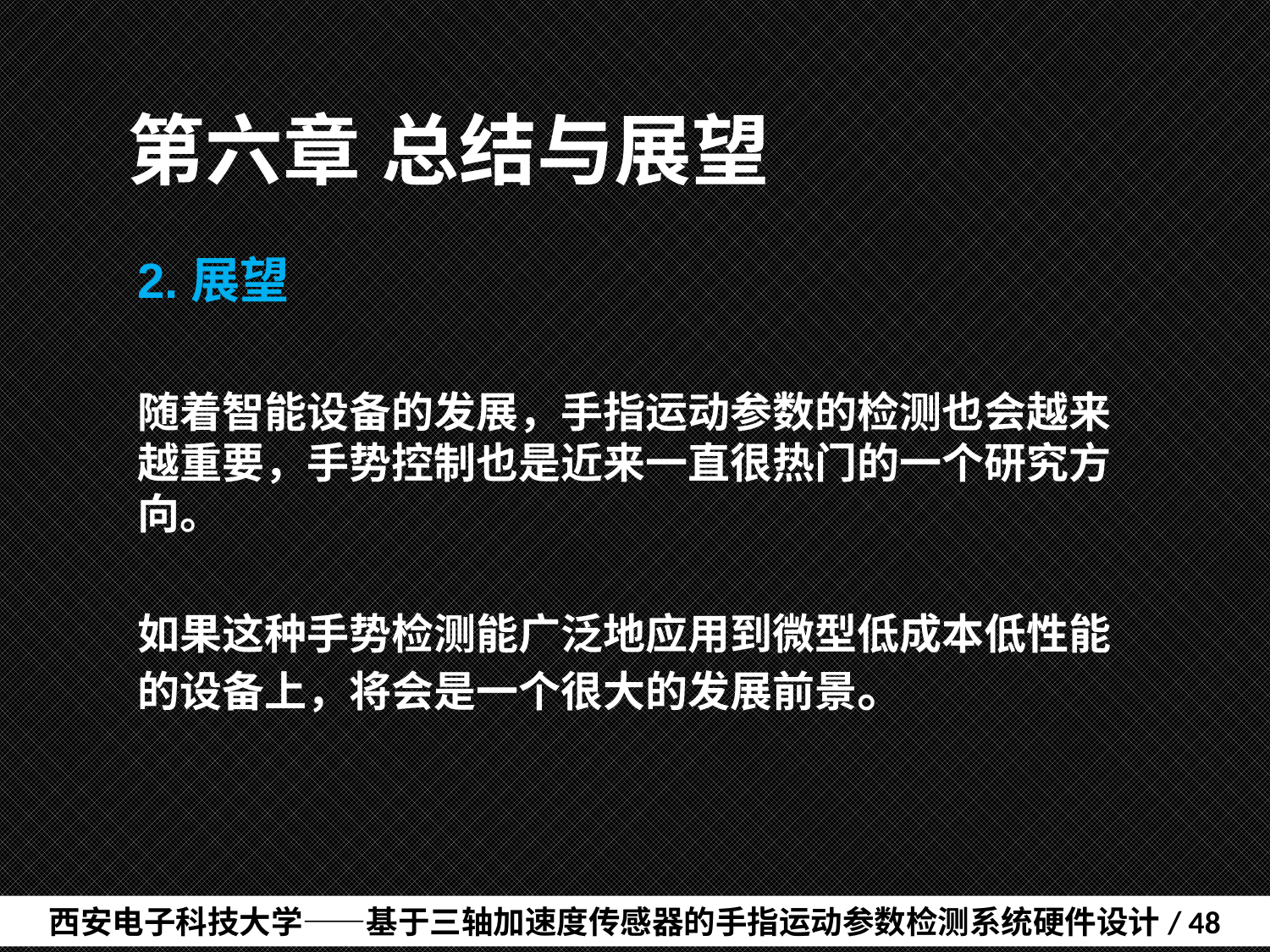

# 第六章	总结与展望
2.展望

随着智能设备的发展，手指运动参数的检测也会越来越重要，手势控制也是近来一直很热门的一个研究方向。

如果这种手势检测能广泛地应用到微型低成本低性能的设备上，将会是一个很大的发展前景。
西安电子科技大学——基于三轴加速度传感器的手指运动参数检测系统硬件设计/ 48